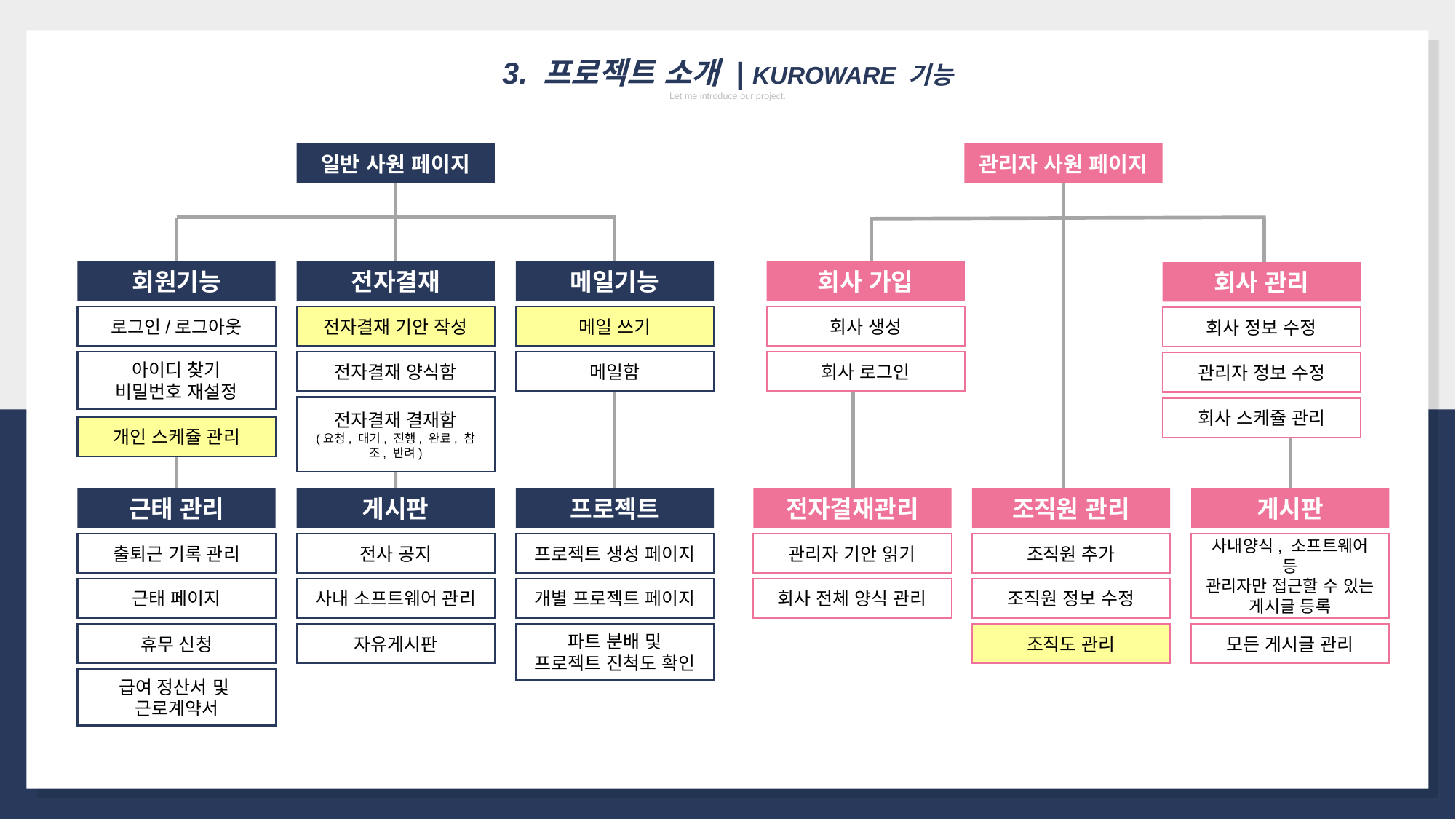

3. 프로젝트 소개 | KUROWARE 기능
Let me introduce our project.
일반 사원 페이지
회원기능
전자결재
메일기능
로그인/로그아웃
전자결재 기안 작성
메일 쓰기
아이디 찾기
비밀번호 재설정
전자결재 양식함
메일함
전자결재 결재함
(요청, 대기, 진행, 완료, 참조, 반려)
개인 스케쥴 관리
근태 관리
게시판
프로젝트
출퇴근 기록 관리
전사 공지
프로젝트 생성 페이지
근태 페이지
사내 소프트웨어 관리
개별 프로젝트 페이지
휴무 신청
자유게시판
파트 분배 및
프로젝트 진척도 확인
급여 정산서 및
근로계약서
관리자 사원 페이지
회사 가입
회사 관리
회사 생성
회사 정보 수정
회사 로그인
관리자 정보 수정
회사 스케쥴 관리
전자결재관리
조직원 관리
게시판
사내양식, 소프트웨어 등
관리자만 접근할 수 있는
게시글 등록
관리자 기안 읽기
조직원 추가
회사 전체 양식 관리
조직원 정보 수정
조직도 관리
모든 게시글 관리